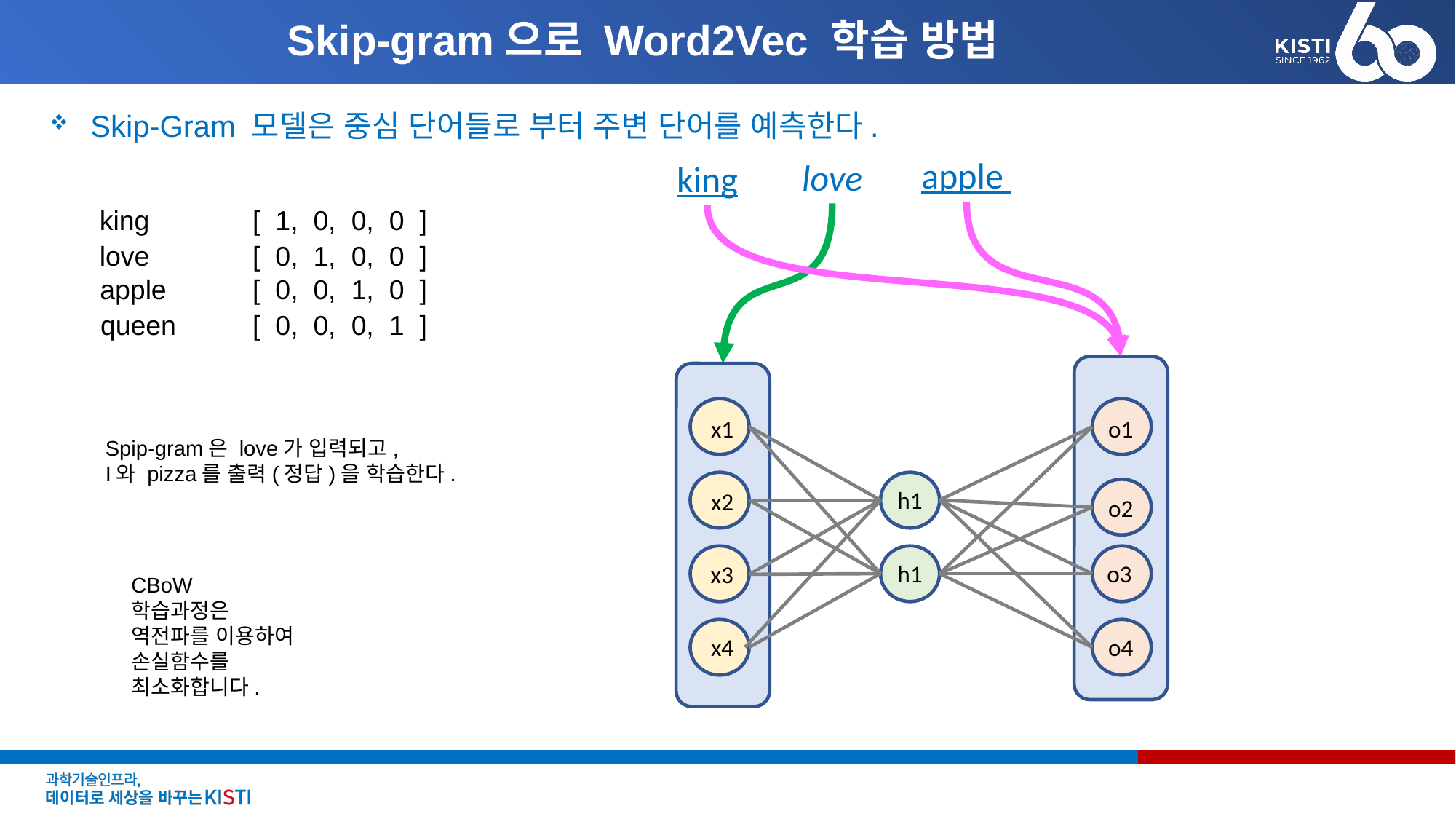

# Skip-gram으로 Word2Vec 학습 방법
Skip-Gram 모델은 중심 단어들로 부터 주변 단어를 예측한다.
apple
 love
king
king
[  1,  0,  0,  0  ]
love
[  0,  1,  0,  0  ]
apple
[  0,  0,  1,  0  ]
queen
[  0,  0,  0,  1  ]

x1
x2
x3
x4

h1

h1

o1

o2

o3

o4
Spip-gram은 love가 입력되고,
I와 pizza를 출력(정답)을 학습한다.
CBoW 학습과정은
역전파를 이용하여 손실함수를
최소화합니다.